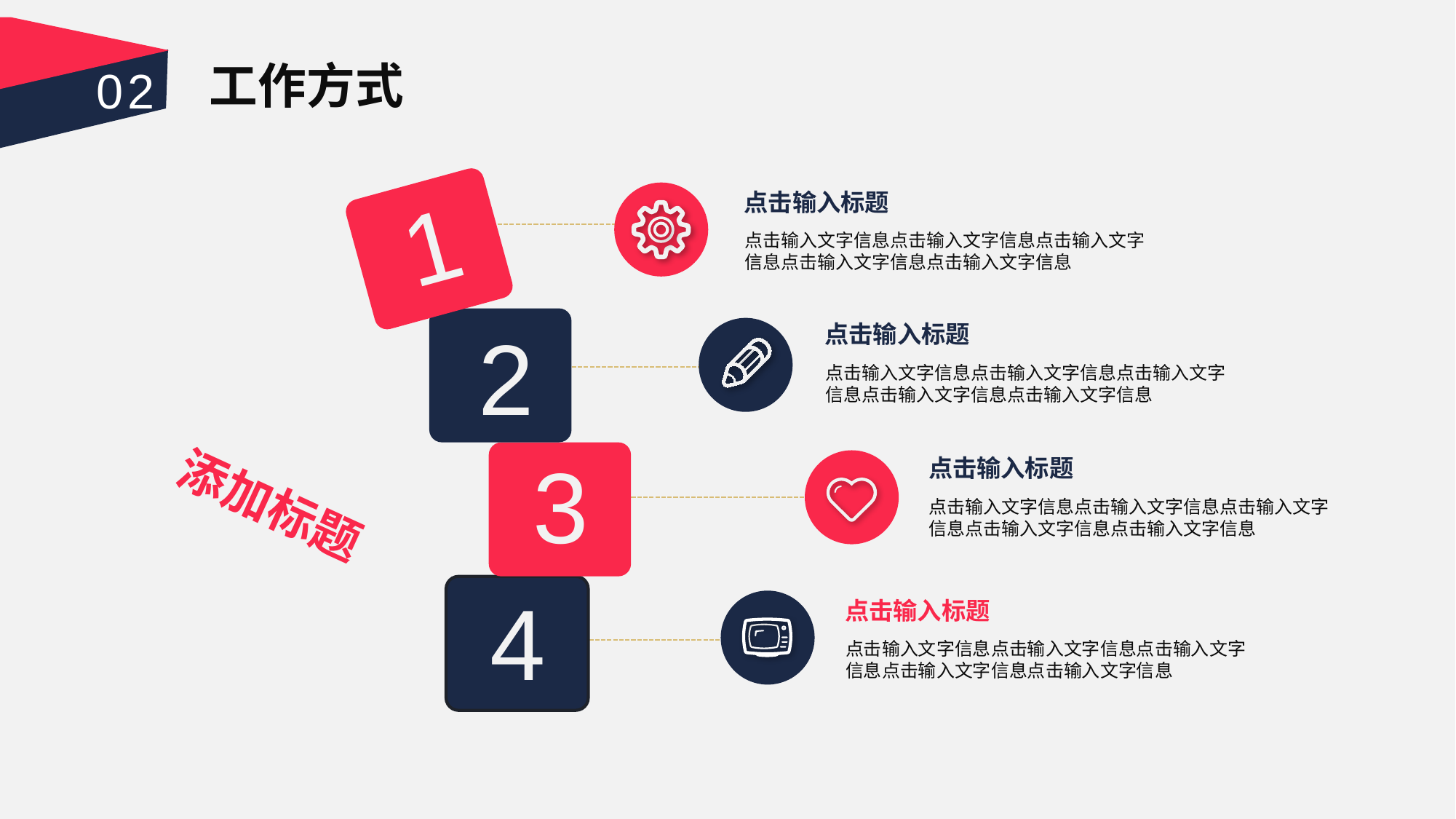

02
工作方式
1

点击输入标题

点击输入文字信息点击输入文字信息点击输入文字信息点击输入文字信息点击输入文字信息

2
点击输入标题

点击输入文字信息点击输入文字信息点击输入文字信息点击输入文字信息点击输入文字信息
3

点击输入标题

添加标题
点击输入文字信息点击输入文字信息点击输入文字信息点击输入文字信息点击输入文字信息
4

点击输入标题

点击输入文字信息点击输入文字信息点击输入文字信息点击输入文字信息点击输入文字信息
延迟付